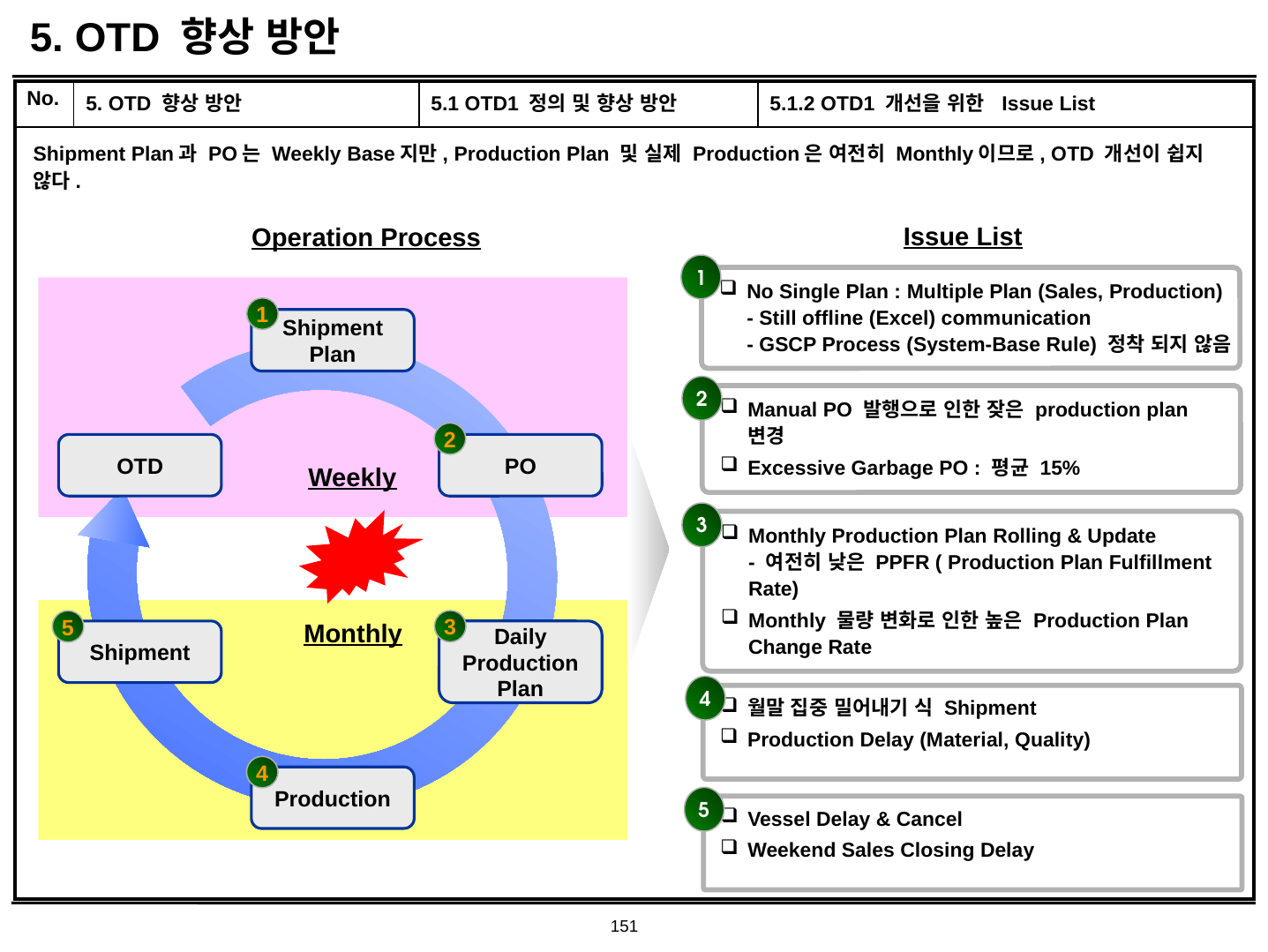

# 5. OTD 향상 방안
| No. | 5. OTD 향상 방안 | 5.1 OTD1 정의 및 향상 방안 | 5.1.2 OTD1 개선을 위한 Issue List |
| --- | --- | --- | --- |
|  |  |  |  |
Shipment Plan과 PO는 Weekly Base지만, Production Plan 및 실제 Production은 여전히 Monthly이므로, OTD 개선이 쉽지 않다.
Issue List
Operation Process
1
No Single Plan : Multiple Plan (Sales, Production)
- Still offline (Excel) communication
- GSCP Process (System-Base Rule) 정착 되지 않음

1
Shipment
Plan

2
Manual PO 발행으로 인한 잦은 production plan    변경
Excessive Garbage PO : 평균 15%
2

OTD
PO
Weekly

3

Monthly Production Plan Rolling & Update
- 여전히 낮은 PPFR ( Production Plan Fulfillment Rate)
Monthly 물량 변화로 인한 높은 Production Plan Change Rate

Monthly
3
5
Shipment
Daily
Production
Plan
4
월말 집중 밀어내기 식 Shipment
Production Delay (Material, Quality)

4
Production
5
Vessel Delay & Cancel
Weekend Sales Closing Delay
151